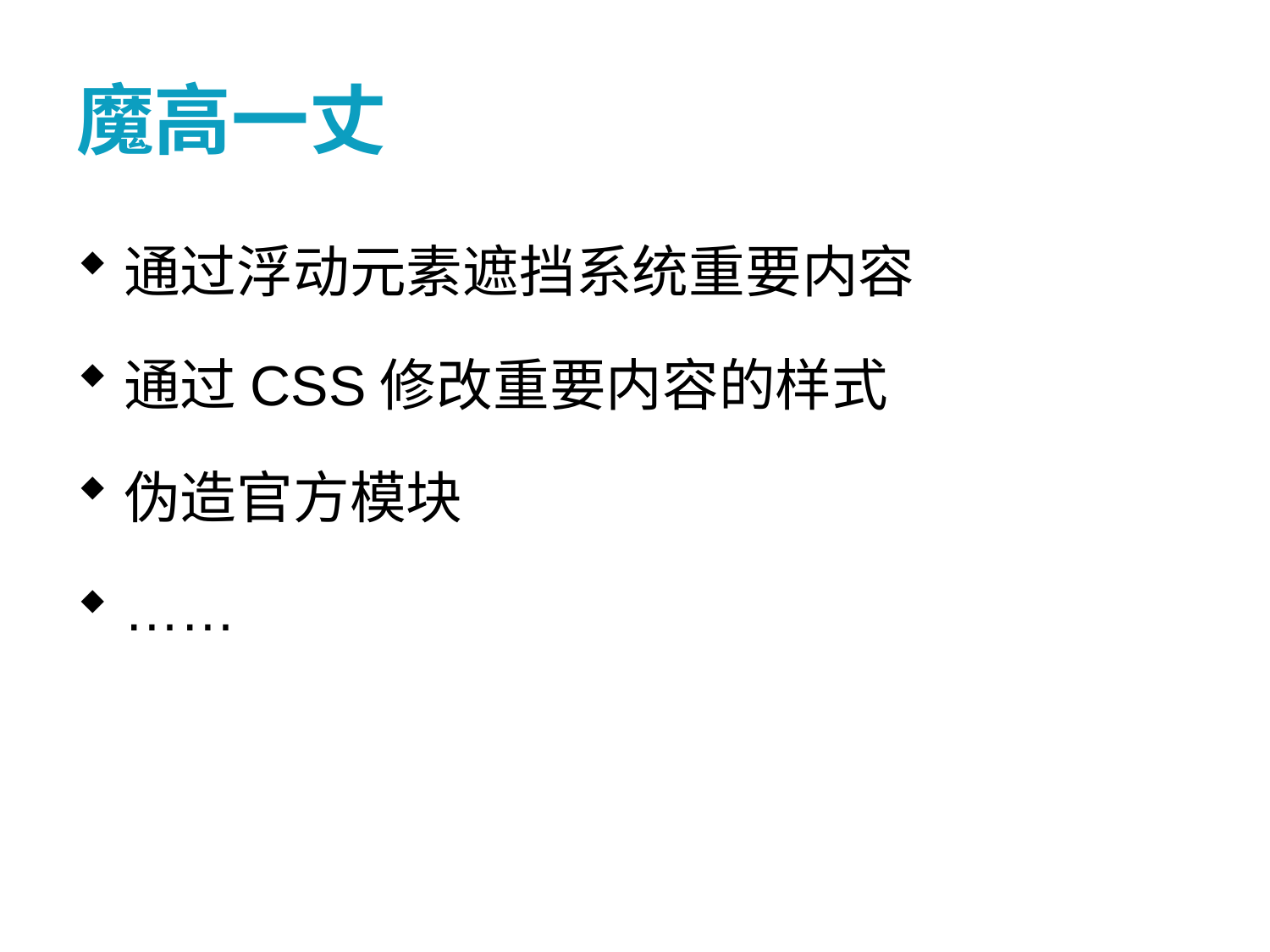

# 魔高一丈
通过浮动元素遮挡系统重要内容
通过CSS修改重要内容的样式
伪造官方模块
……